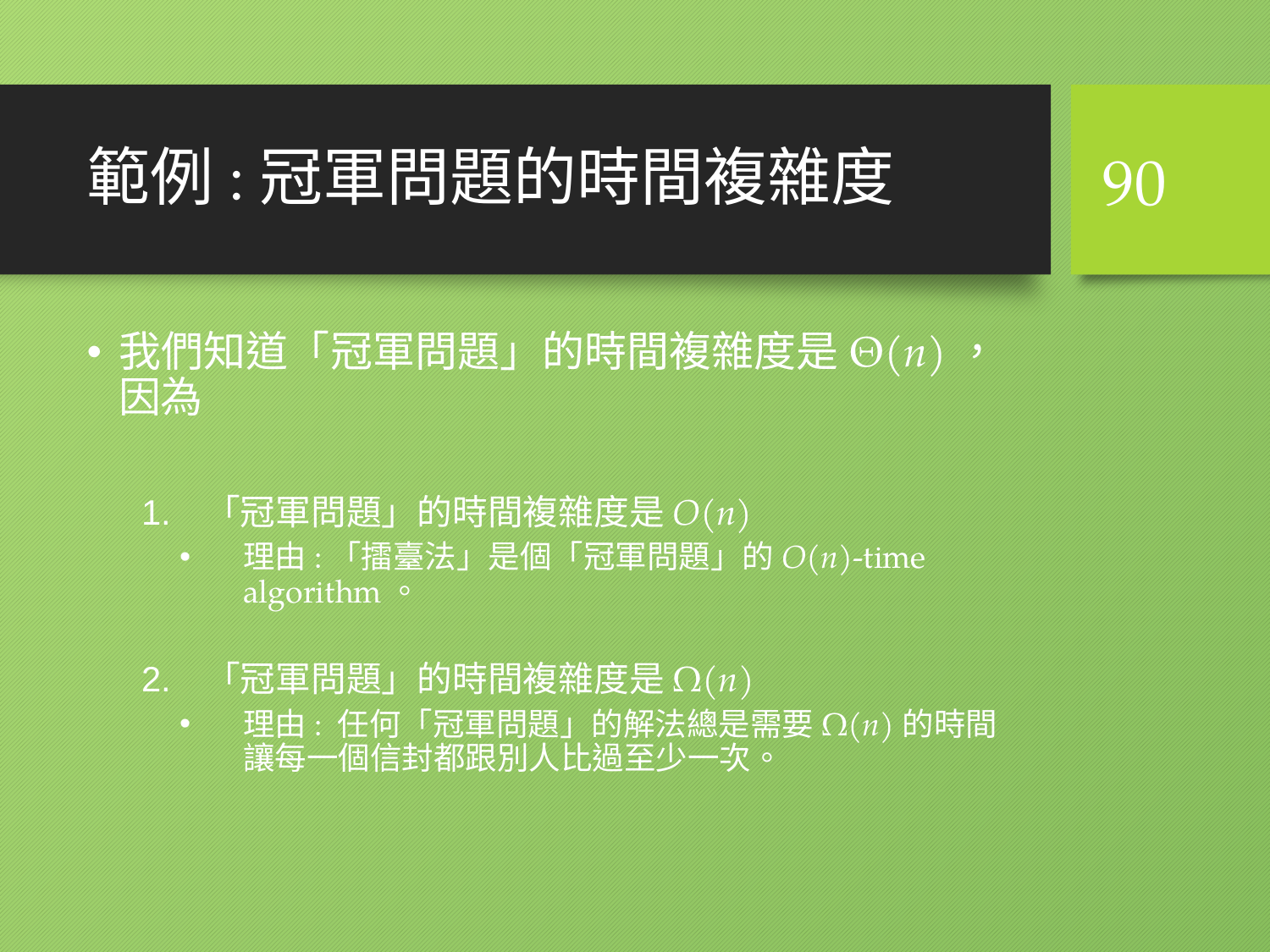

# 範例:冠軍問題的時間複雜度
90
我們知道「冠軍問題」的時間複雜度是Θ(n)，因為

「冠軍問題」的時間複雜度是O(n)
理由:「擂臺法」是個「冠軍問題」的O(n)-time algorithm。

「冠軍問題」的時間複雜度是Ω(n)
理由: 任何「冠軍問題」的解法總是需要Ω(n)的時間讓每一個信封都跟別人比過至少一次。